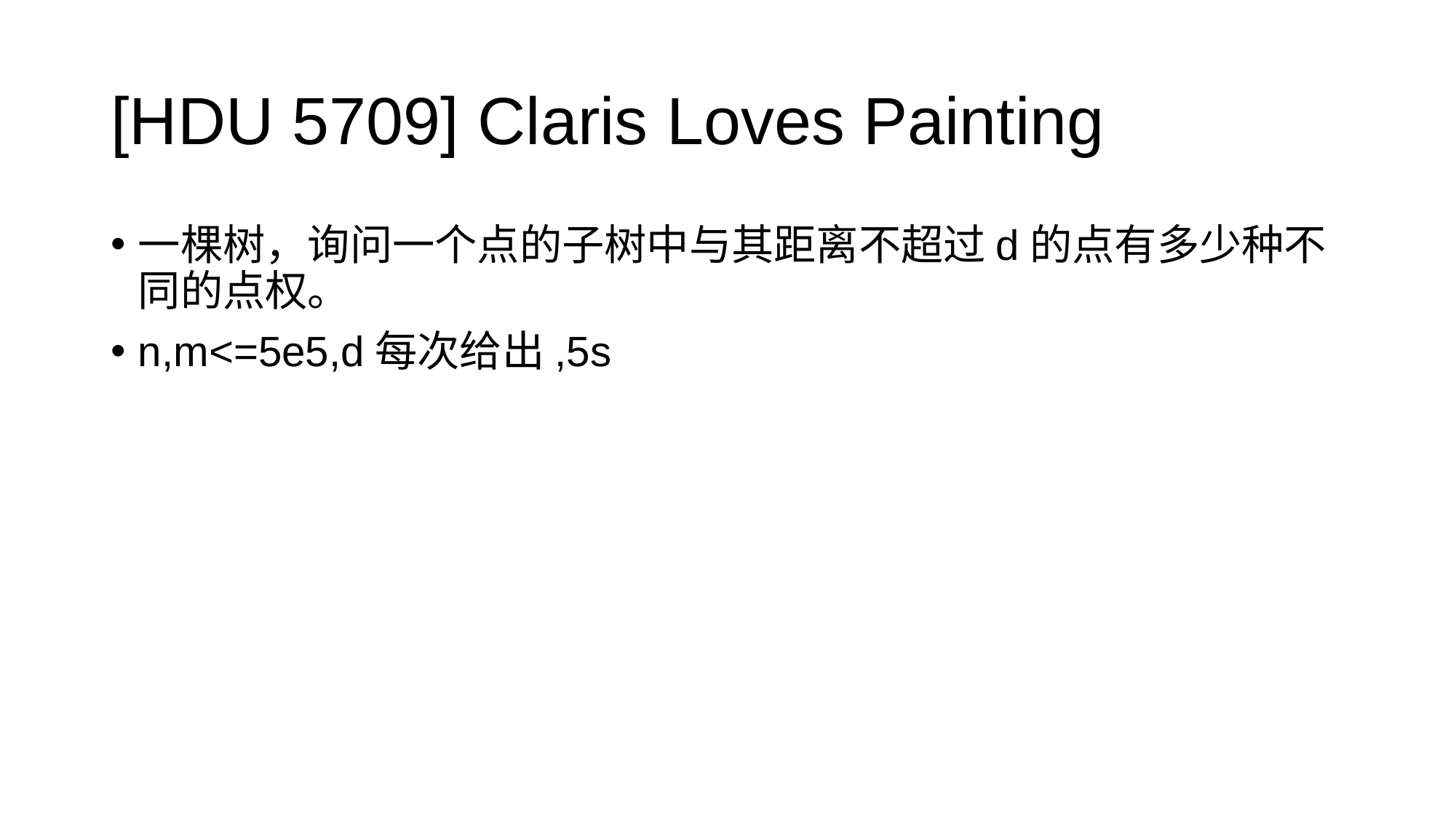

# [HDU 5709] Claris Loves Painting
一棵树，询问一个点的子树中与其距离不超过d的点有多少种不 同的点权。
n,m<=5e5,d每次给出,5s